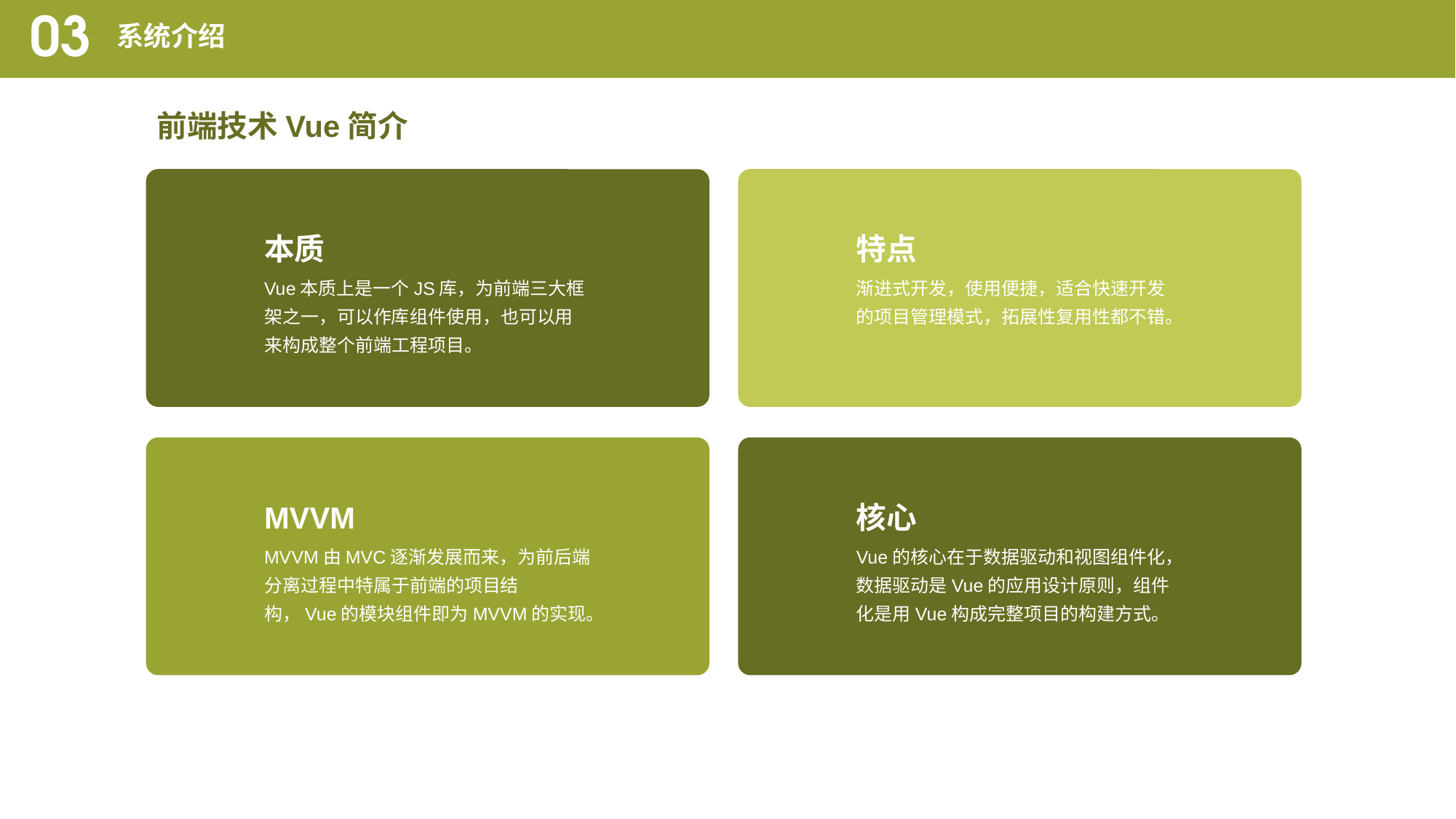

03
系统介绍
前端技术Vue简介

本质
Vue本质上是一个JS库，为前端三大框架之一，可以作库组件使用，也可以用来构成整个前端工程项目。

特点
渐进式开发，使用便捷，适合快速开发的项目管理模式，拓展性复用性都不错。

MVVM
MVVM由MVC逐渐发展而来，为前后端分离过程中特属于前端的项目结构，Vue的模块组件即为MVVM的实现。

核心
Vue的核心在于数据驱动和视图组件化，数据驱动是Vue的应用设计原则，组件化是用Vue构成完整项目的构建方式。